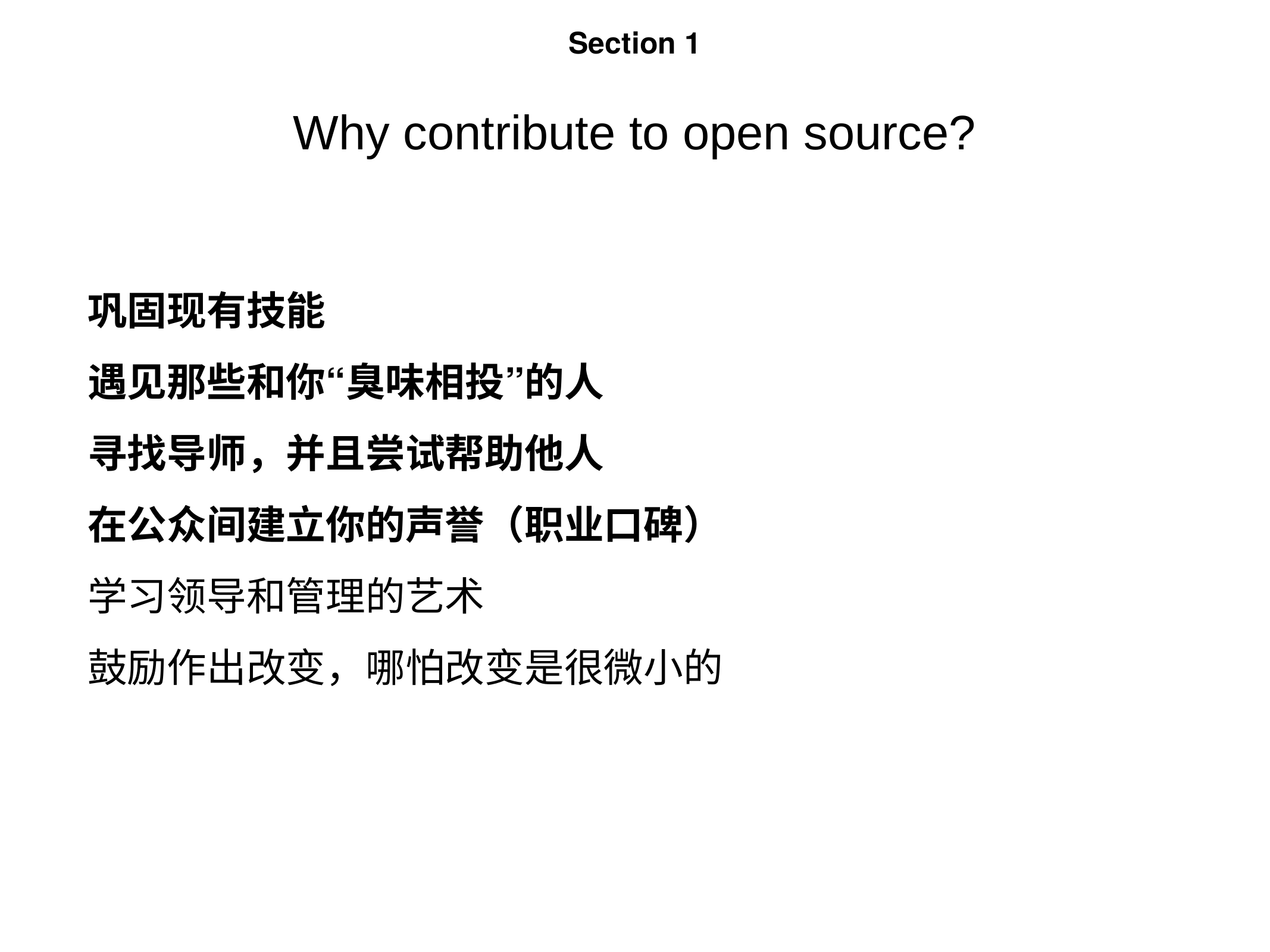

Section 1
# Why contribute to open source?
巩固现有技能
遇见那些和你“臭味相投”的人
寻找导师，并且尝试帮助他人
在公众间建立你的声誉（职业口碑）
学习领导和管理的艺术
鼓励作出改变，哪怕改变是很微小的